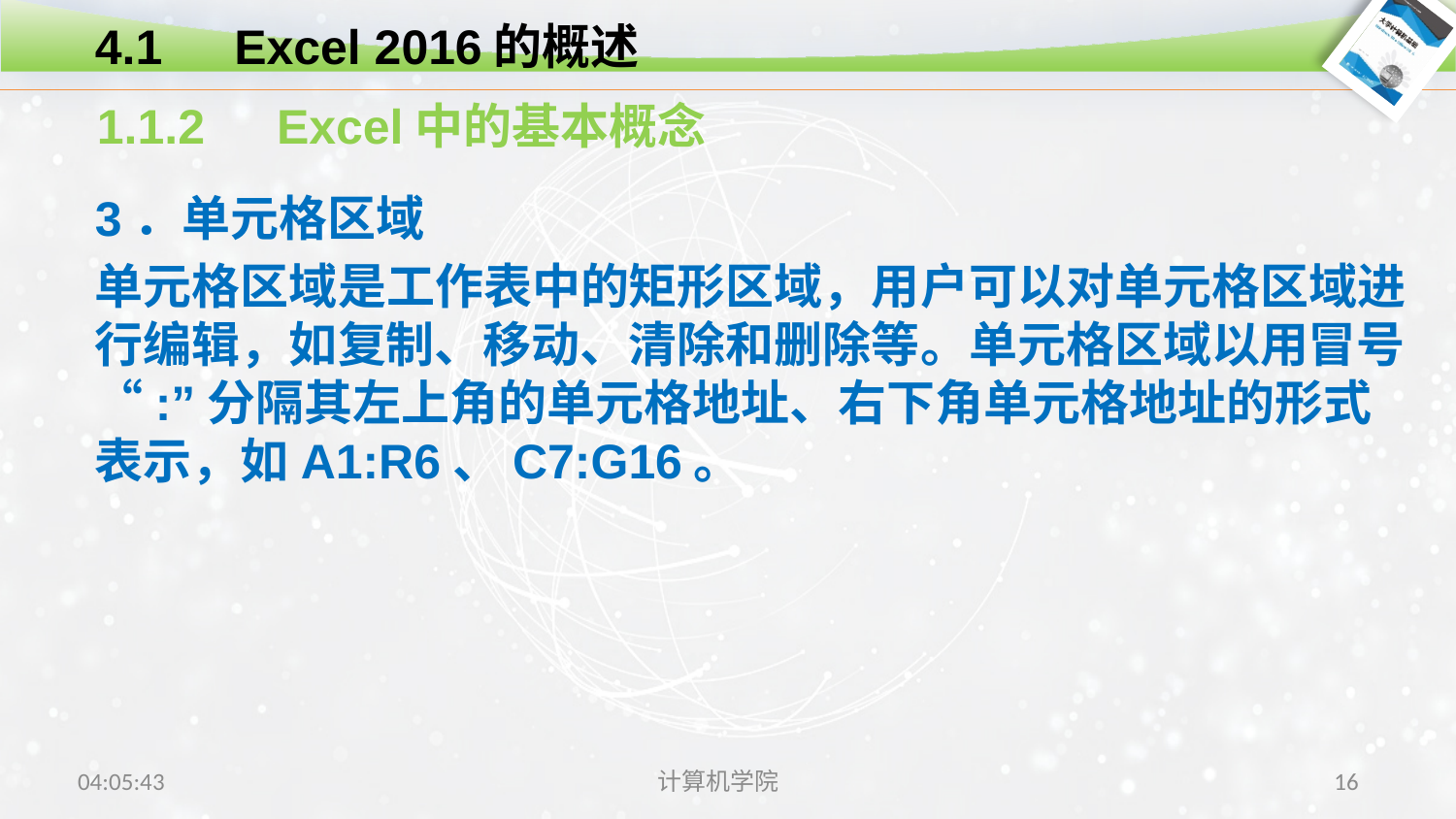

4.1　Excel 2016的概述
1.1.2　Excel中的基本概念

3．单元格区域
单元格区域是工作表中的矩形区域，用户可以对单元格区域进行编辑，如复制、移动、清除和删除等。单元格区域以用冒号“:”分隔其左上角的单元格地址、右下角单元格地址的形式表示，如A1:R6、C7:G16。